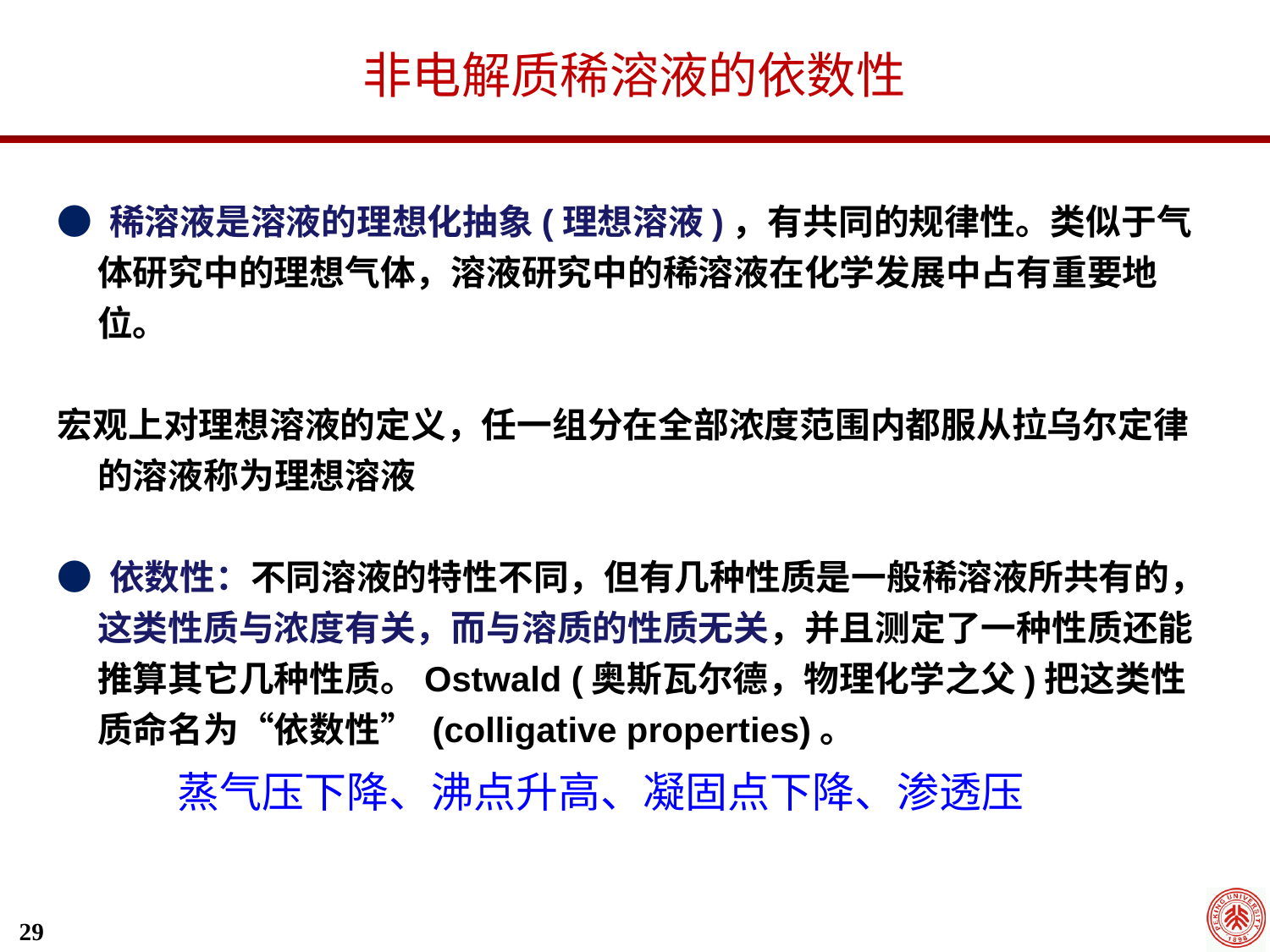

非电解质稀溶液的依数性

● 稀溶液是溶液的理想化抽象(理想溶液)，有共同的规律性。类似于气体研究中的理想气体，溶液研究中的稀溶液在化学发展中占有重要地位。

宏观上对理想溶液的定义，任一组分在全部浓度范围内都服从拉乌尔定律的溶液称为理想溶液

● 依数性：不同溶液的特性不同，但有几种性质是一般稀溶液所共有的，这类性质与浓度有关，而与溶质的性质无关，并且测定了一种性质还能推算其它几种性质。Ostwald (奥斯瓦尔德，物理化学之父)把这类性质命名为“依数性” (colligative properties)。

蒸气压下降、沸点升高、凝固点下降、渗透压
29